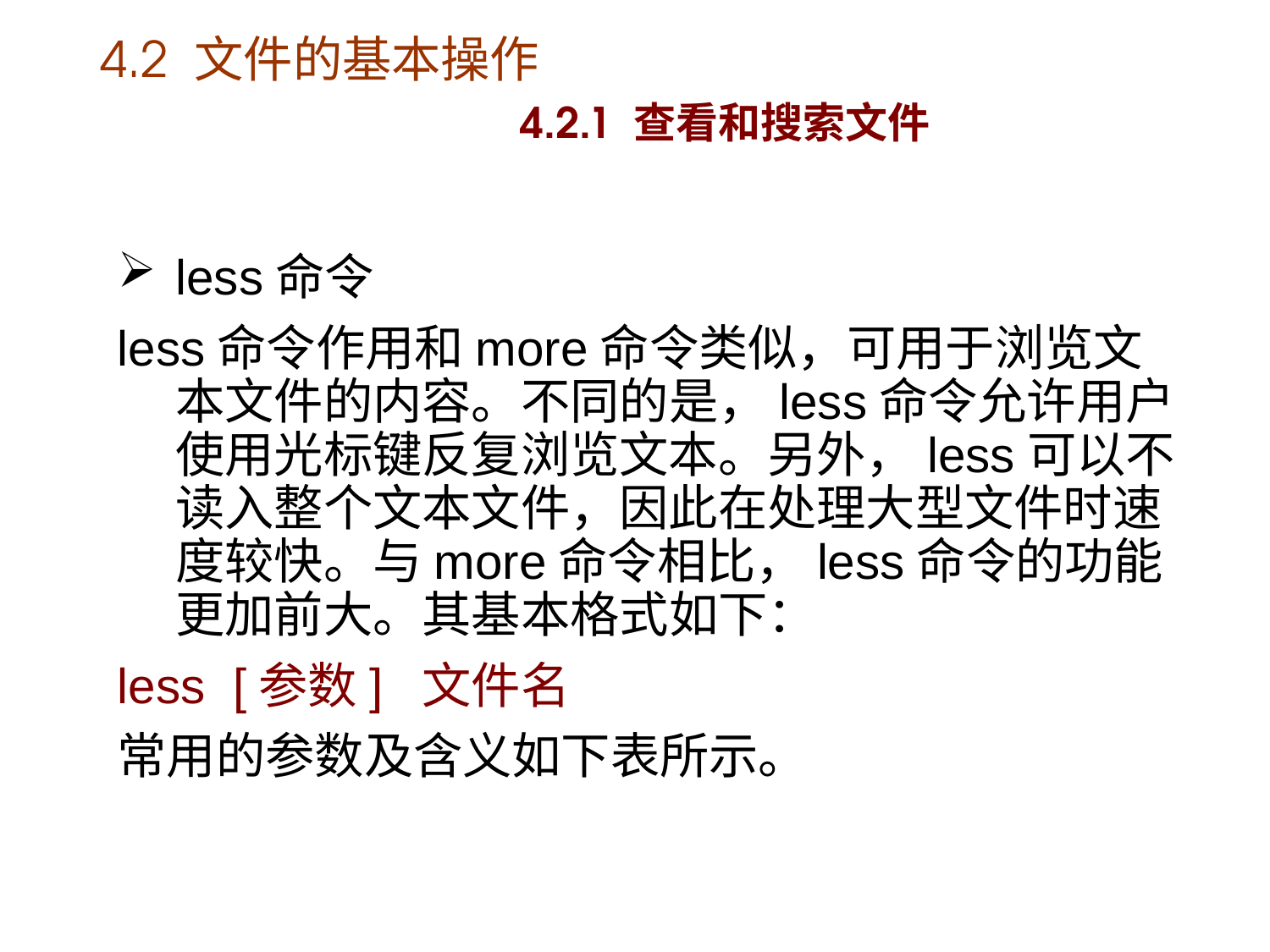

# 4.2 文件的基本操作 4.2.1 查看和搜索文件
less命令
less命令作用和more命令类似，可用于浏览文本文件的内容。不同的是，less命令允许用户使用光标键反复浏览文本。另外，less可以不读入整个文本文件，因此在处理大型文件时速度较快。与more命令相比，less命令的功能更加前大。其基本格式如下：
less  [参数]  文件名
常用的参数及含义如下表所示。